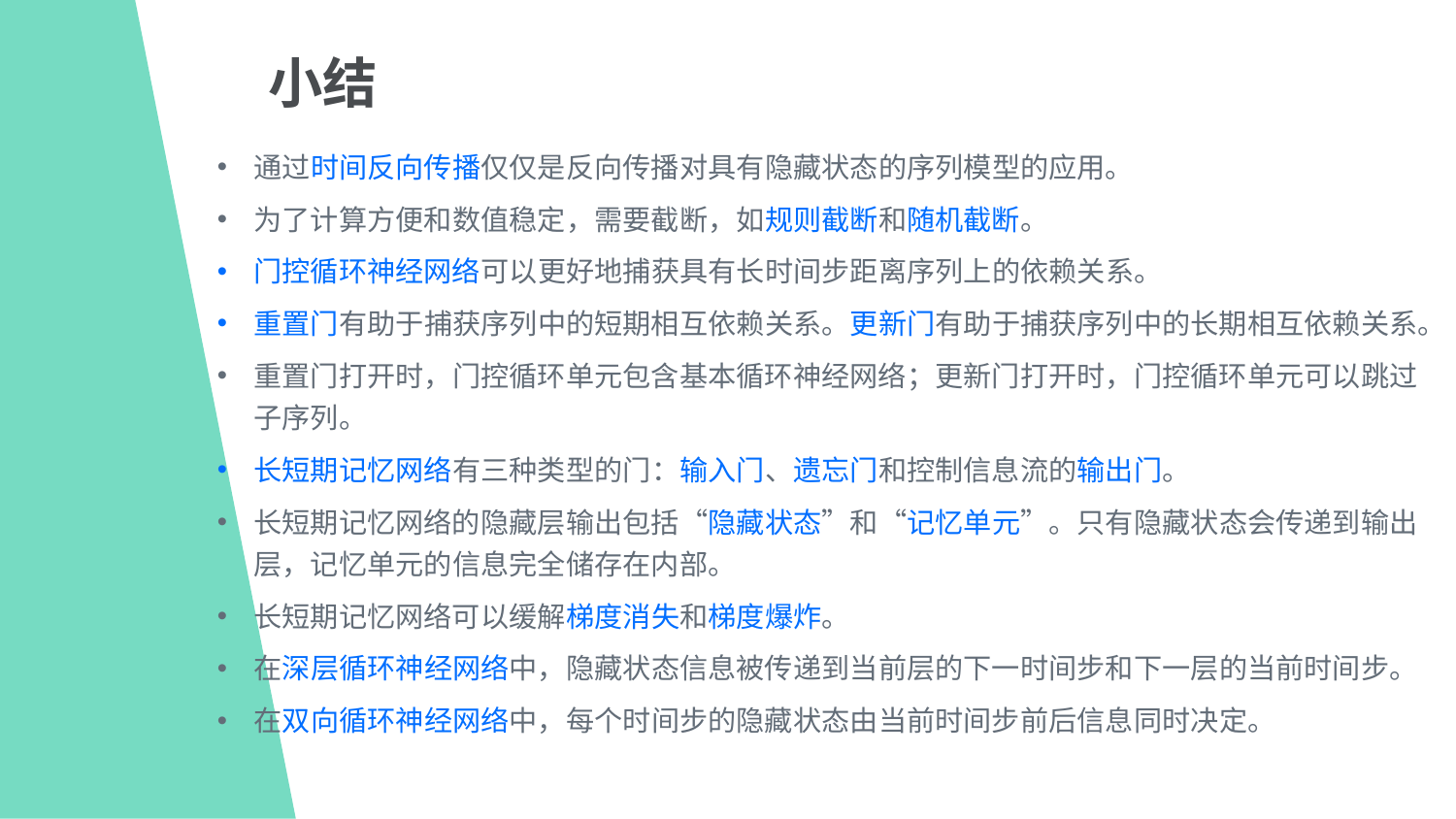

小结
通过时间反向传播仅仅是反向传播对具有隐藏状态的序列模型的应用。
为了计算方便和数值稳定，需要截断，如规则截断和随机截断。
门控循环神经网络可以更好地捕获具有长时间步距离序列上的依赖关系。
重置门有助于捕获序列中的短期相互依赖关系。更新门有助于捕获序列中的长期相互依赖关系。
重置门打开时，门控循环单元包含基本循环神经网络；更新门打开时，门控循环单元可以跳过子序列。
长短期记忆网络有三种类型的门：输入门、遗忘门和控制信息流的输出门。
长短期记忆网络的隐藏层输出包括“隐藏状态”和“记忆单元”。只有隐藏状态会传递到输出层，记忆单元的信息完全储存在内部。
长短期记忆网络可以缓解梯度消失和梯度爆炸。
在深层循环神经网络中，隐藏状态信息被传递到当前层的下一时间步和下一层的当前时间步。
在双向循环神经网络中，每个时间步的隐藏状态由当前时间步前后信息同时决定。